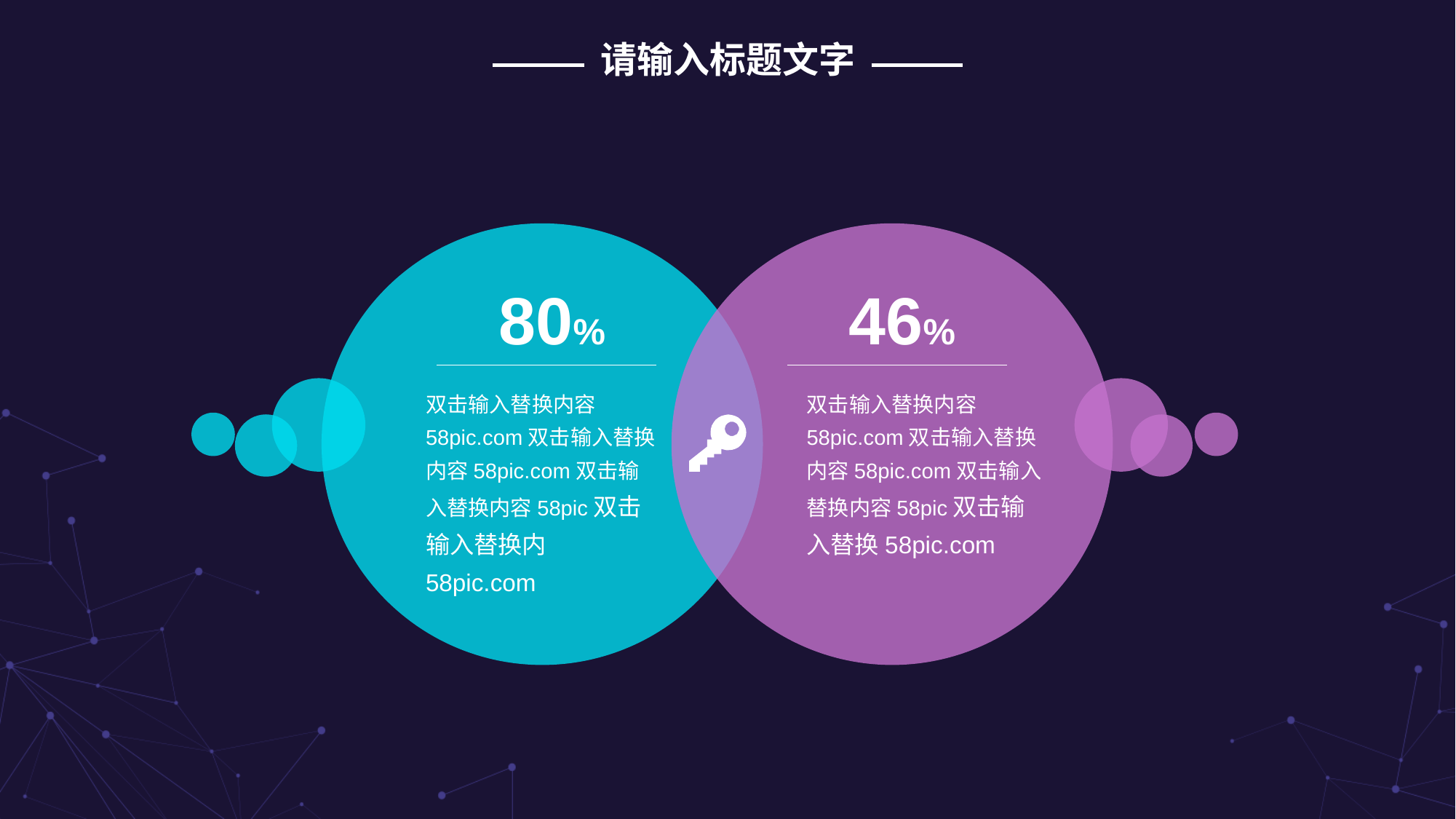

请输入标题文字

80%
46%

双击输入替换内容58pic.com双击输入替换内容58pic.com双击输入替换内容58pic双击输入替换内58pic.com
双击输入替换内容58pic.com双击输入替换内容58pic.com双击输入替换内容58pic双击输入替换58pic.com